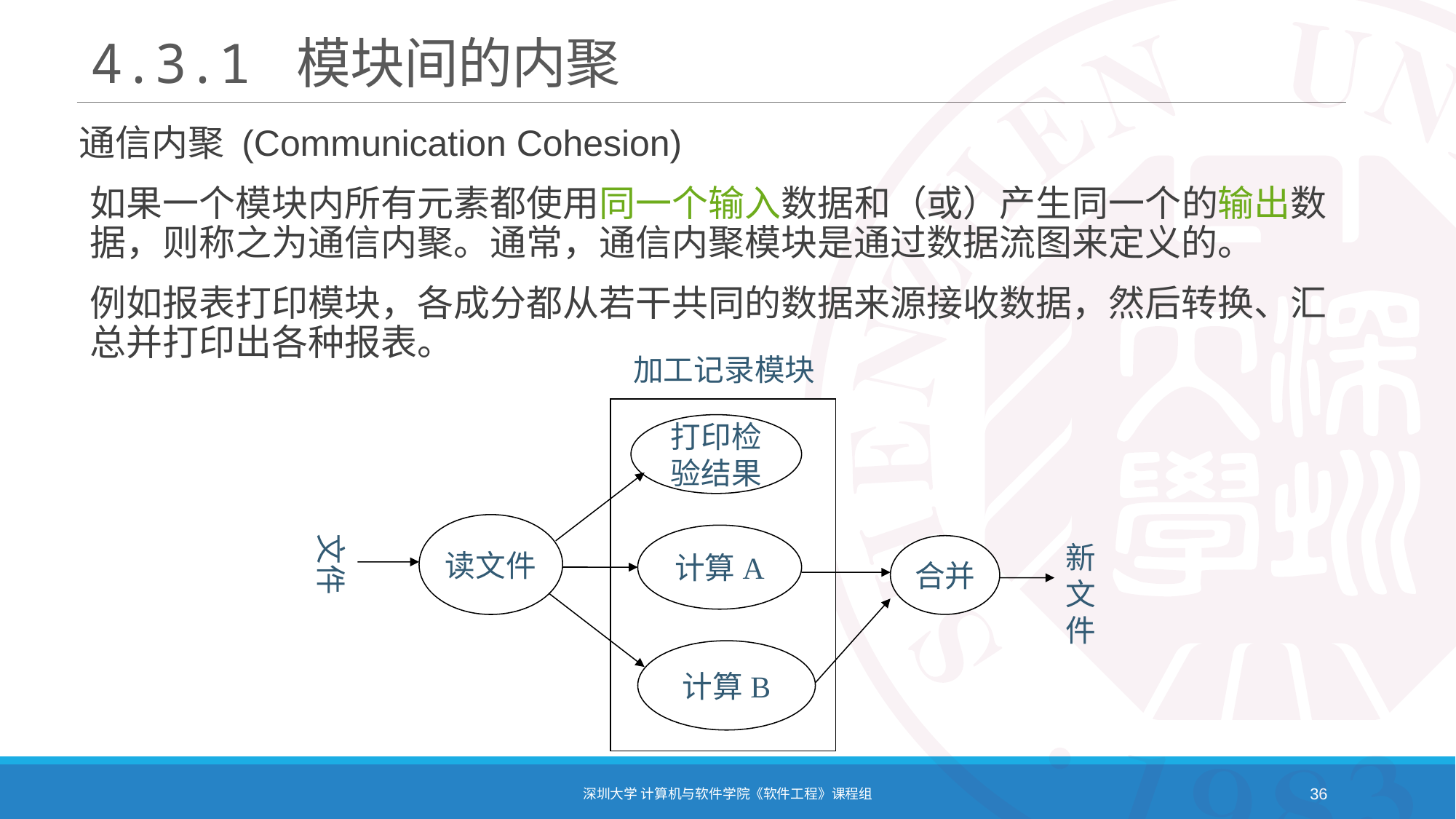

# 4.3.1 模块间的内聚
通信内聚 (Communication Cohesion)
如果一个模块内所有元素都使用同一个输入数据和（或）产生同一个的输出数据，则称之为通信内聚。通常，通信内聚模块是通过数据流图来定义的。
例如报表打印模块，各成分都从若干共同的数据来源接收数据，然后转换、汇总并打印出各种报表。
加工记录模块

打印检
验结果

读文件
计算A
新
文
件
文件
合并

计算B
深圳大学 计算机与软件学院《软件工程》课程组
36